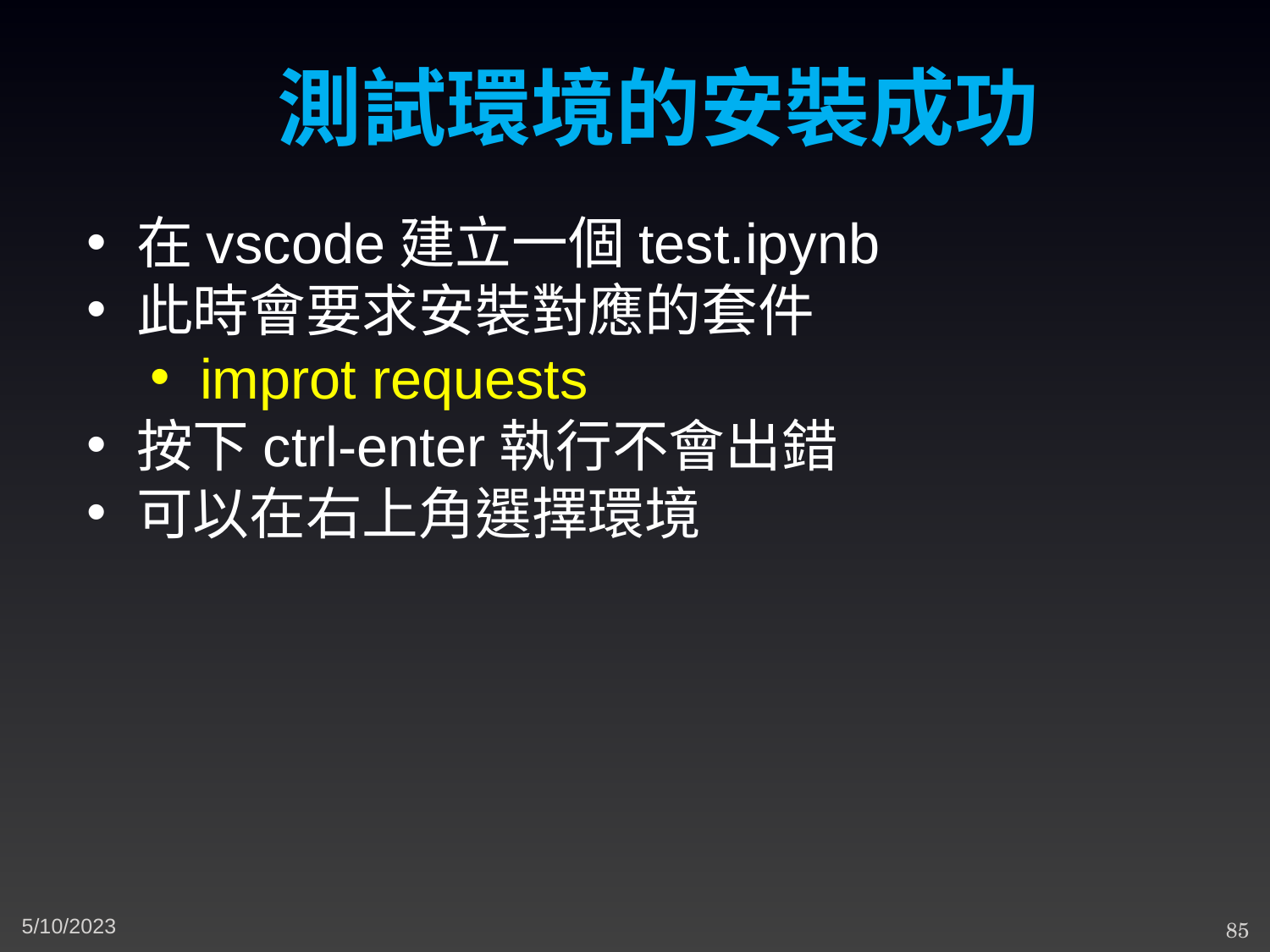

測試環境的安裝成功
在vscode建立一個test.ipynb
此時會要求安裝對應的套件
improt requests
按下ctrl-enter執行不會出錯
可以在右上角選擇環境

5/10/2023
85